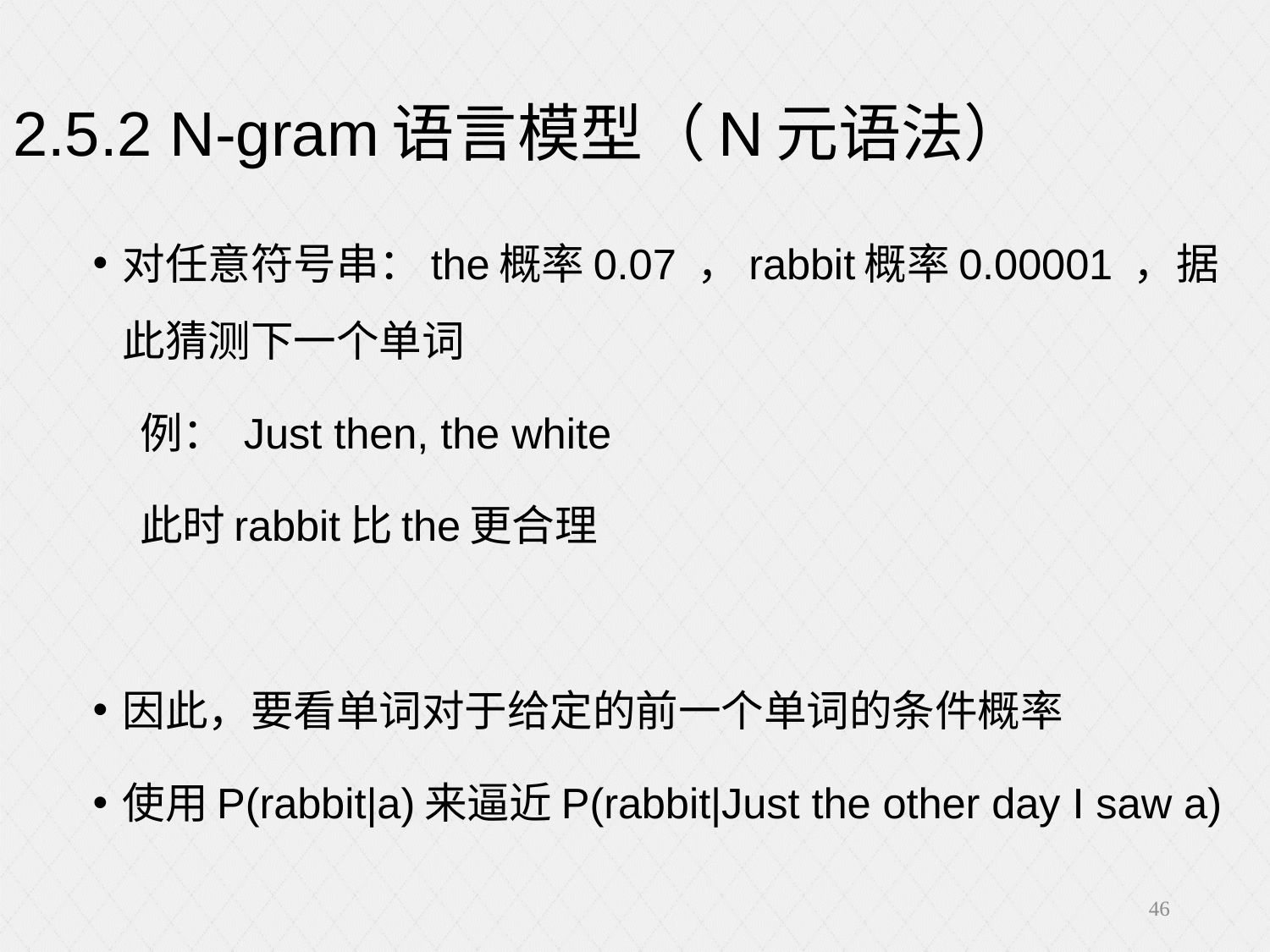

2.5.2 N-gram语言模型（N元语法）
对任意符号串：the概率0.07 ，rabbit概率0.00001 ，据此猜测下一个单词
    例： Just then, the white
    此时rabbit比the更合理

因此，要看单词对于给定的前一个单词的条件概率
使用P(rabbit|a)来逼近P(rabbit|Just the other day I saw a)
46